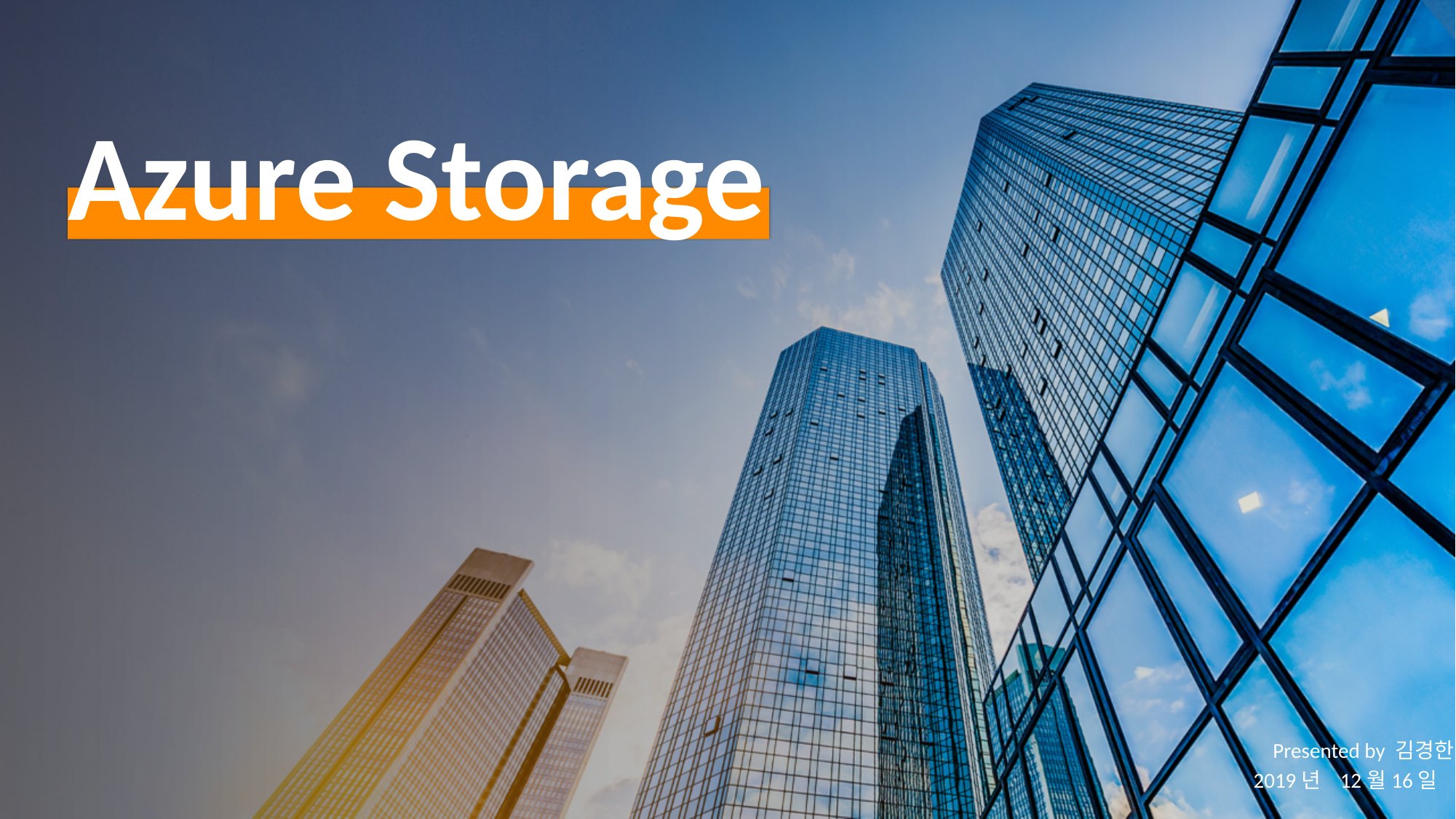

Azure Storage

   Presented by 김경한
  2019년   12월16일